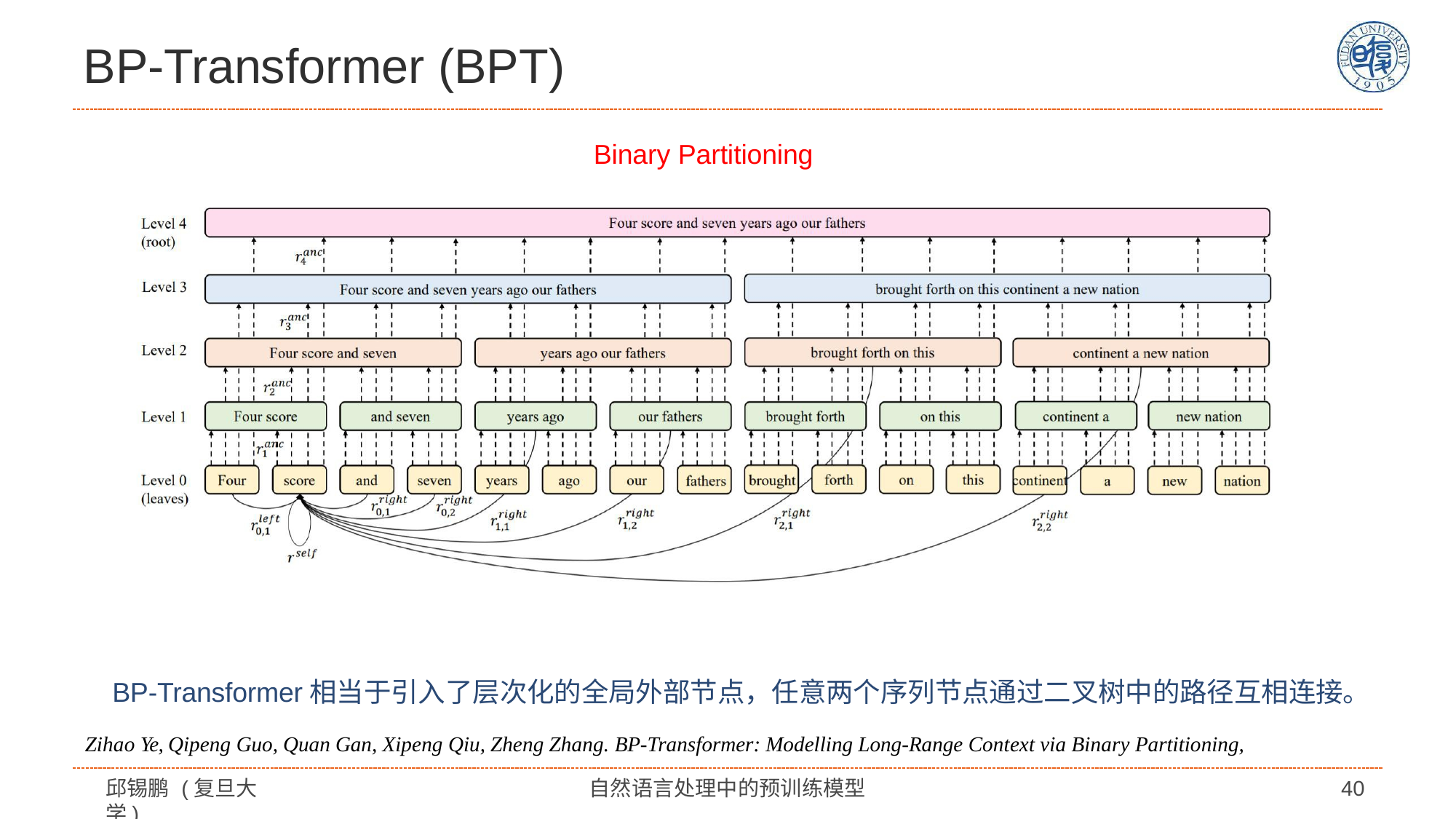

BP-Transformer (BPT)
Binary Partitioning

BP-Transformer相当于引入了层次化的全局外部节点，任意两个序列节点通过二叉树中的路径互相连接。

Zihao Ye, Qipeng Guo, Quan Gan, Xipeng Qiu, Zheng Zhang. BP-Transformer: Modelling Long-Range Context via Binary Partitioning,
邱锡鹏 (复旦大学)
自然语言处理中的预训练模型
40